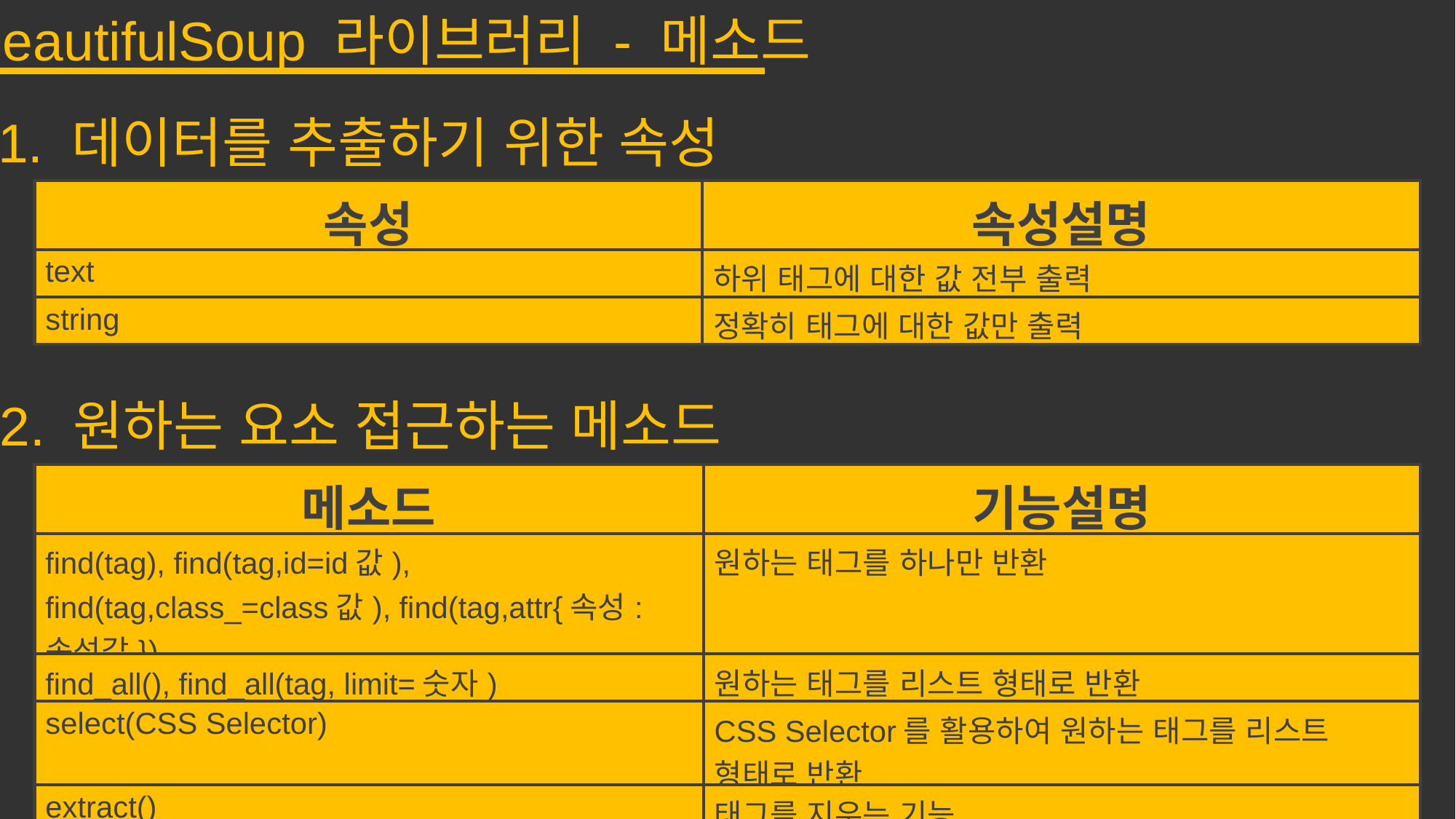

BeautifulSoup 라이브러리 - 메소드

1. 데이터를 추출하기 위한 속성
| 속성 | 속성설명 |
| --- | --- |
| text | 하위 태그에 대한 값 전부 출력 |
| string | 정확히 태그에 대한 값만 출력 |
2. 원하는 요소 접근하는 메소드
| 메소드 | 기능설명 |
| --- | --- |
| find(tag), find(tag,id=id값), find(tag,class\_=class값), find(tag,attr{속성:속성값}) | 원하는 태그를 하나만 반환 |
| find\_all(), find\_all(tag, limit=숫자) | 원하는 태그를 리스트 형태로 반환 |
| select(CSS Selector) | CSS Selector를 활용하여 원하는 태그를 리스트 형태로 반환 |
| extract() | 태그를 지우는 기능 |